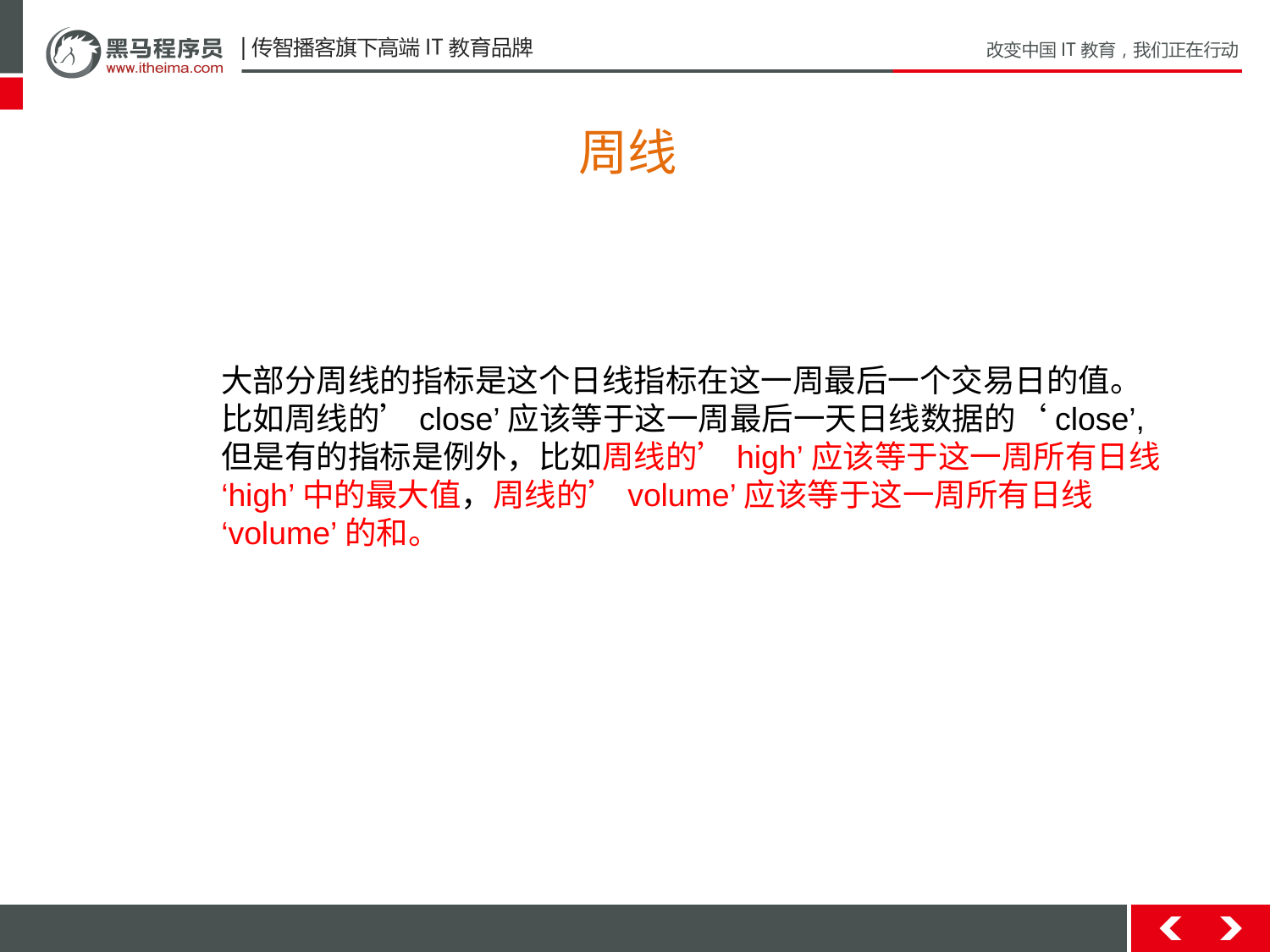

周线
大部分周线的指标是这个日线指标在这一周最后一个交易日的值。
比如周线的’close’应该等于这一周最后一天日线数据的‘close’,
但是有的指标是例外，比如周线的’high’应该等于这一周所有日线
‘high’中的最大值，周线的’volume’应该等于这一周所有日线
‘volume’的和。